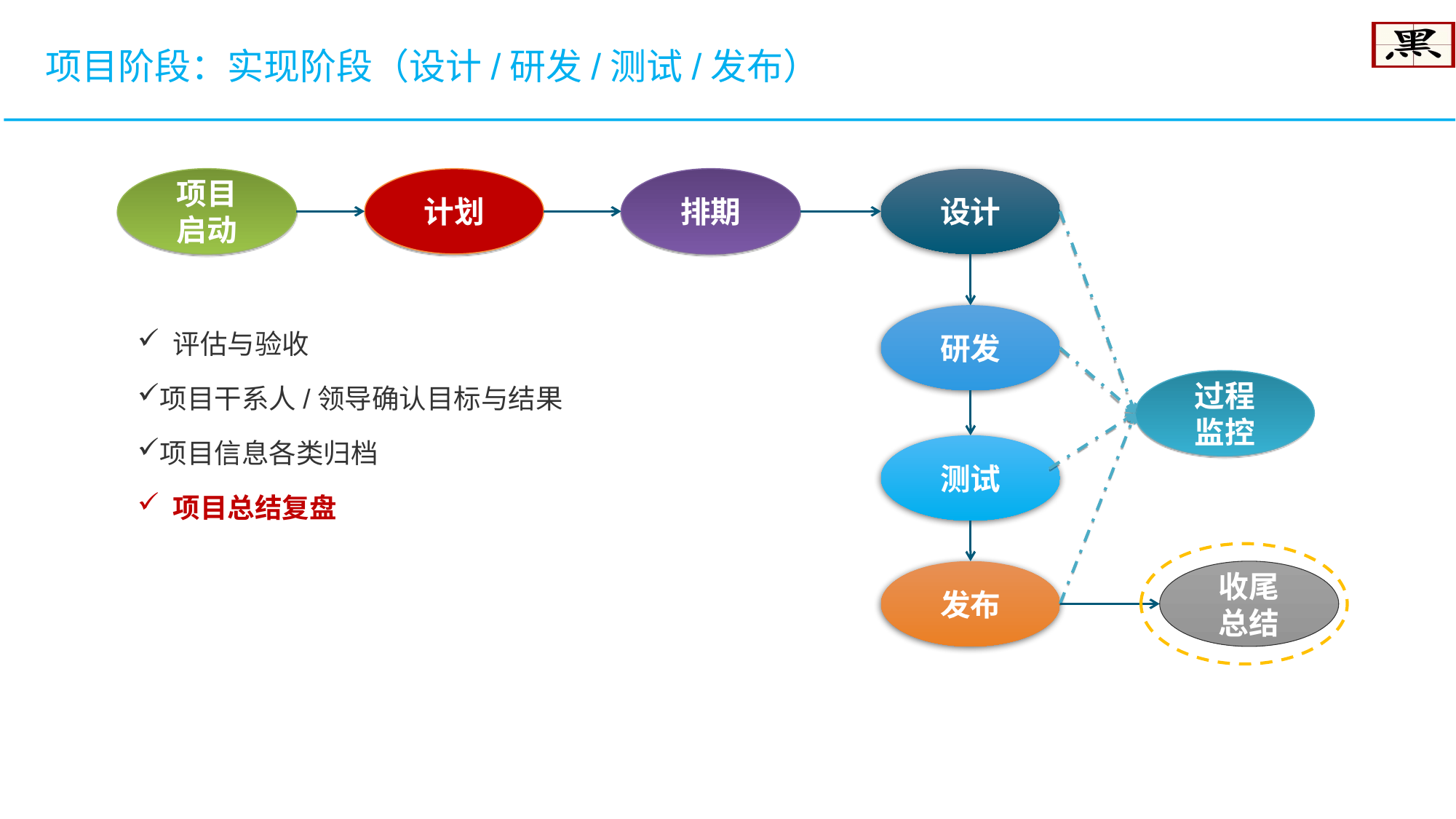

项目阶段：实现阶段（设计/研发/测试/发布）
项目
启动
计划
排期
设计
 评估与验收
项目干系人/领导确认目标与结果
项目信息各类归档
 项目总结复盘

研发
过程
监控
测试

发布
收尾
总结